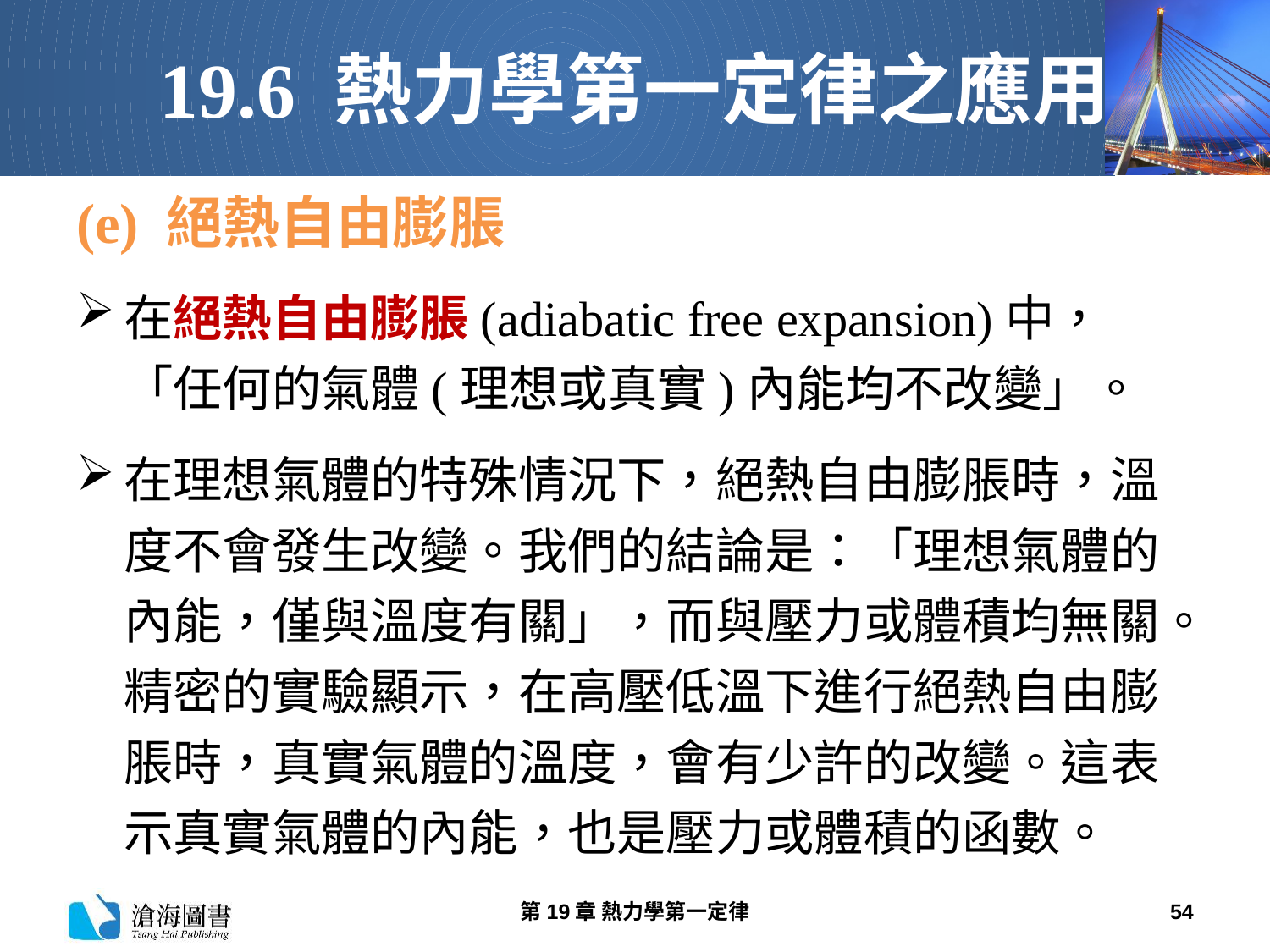

# 19.6 熱力學第一定律之應用
(e) 絕熱自由膨脹
在絕熱自由膨脹(adiabatic free expansion)中，「任何的氣體(理想或真實)內能均不改變」。
在理想氣體的特殊情況下，絕熱自由膨脹時，溫度不會發生改變。我們的結論是：「理想氣體的內能，僅與溫度有關」，而與壓力或體積均無關。精密的實驗顯示，在高壓低溫下進行絕熱自由膨脹時，真實氣體的溫度，會有少許的改變。這表示真實氣體的內能，也是壓力或體積的函數。
第19章 熱力學第一定律
54